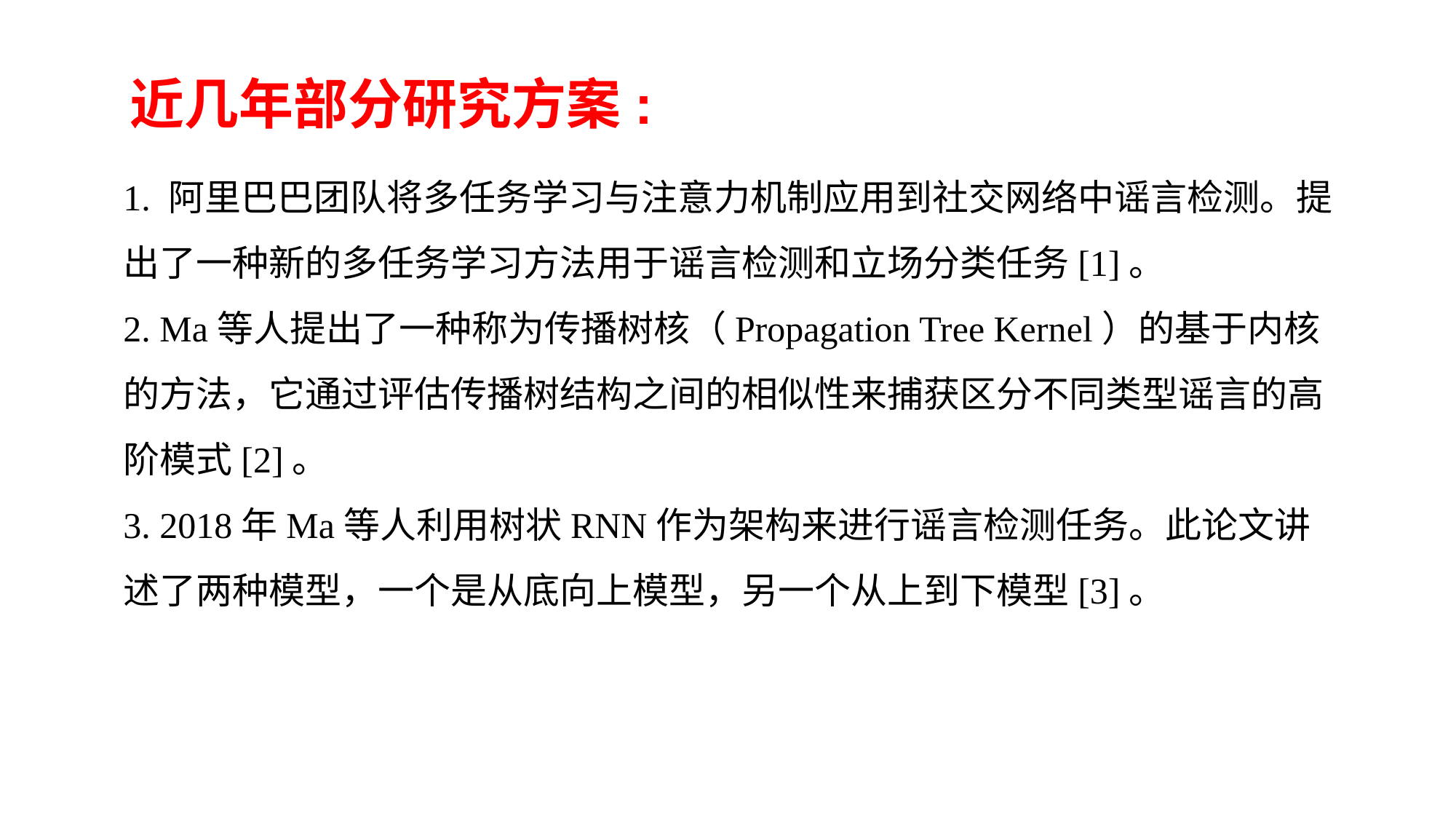

# 近几年部分研究方案:
1. 阿里巴巴团队将多任务学习与注意力机制应用到社交网络中谣言检测。提出了一种新的多任务学习方法用于谣言检测和立场分类任务[1]。
2. Ma等人提出了一种称为传播树核（Propagation Tree Kernel）的基于内核的方法，它通过评估传播树结构之间的相似性来捕获区分不同类型谣言的高阶模式[2]。
3. 2018年Ma等人利用树状RNN作为架构来进行谣言检测任务。此论文讲述了两种模型，一个是从底向上模型，另一个从上到下模型[3]。